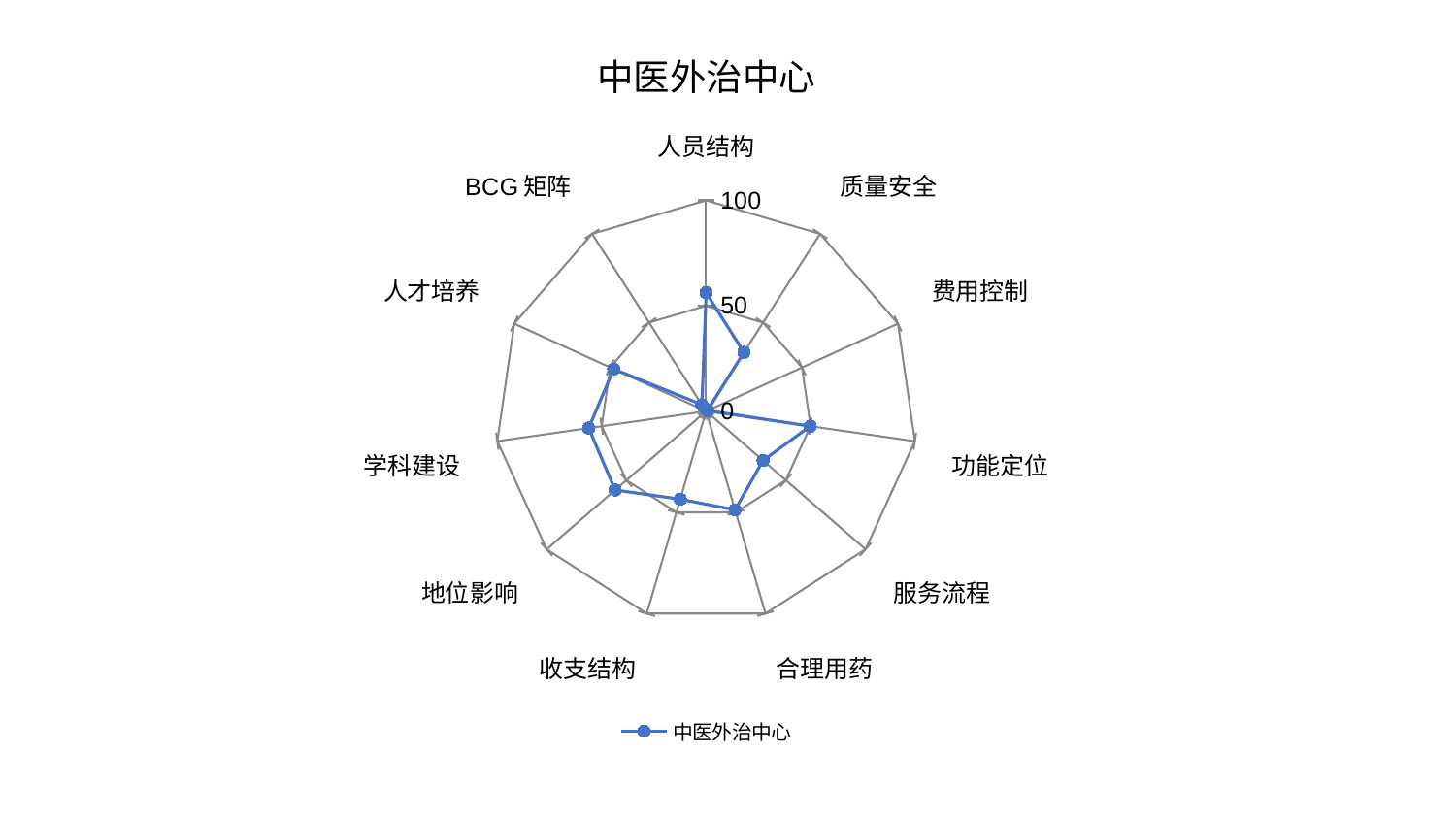

### Chart: 中医外治中心

| Category | 中医外治中心 |
|---|---|
| 人员结构 | 56.21271483709702 |
| 质量安全 | 33.20863763426998 |
| 费用控制 | 0.733228733327664 |
| 功能定位 | 49.87508216478664 |
| 服务流程 | 35.72596271397829 |
| 合理用药 | 48.747482571724454 |
| 收支结构 | 43.483067166024476 |
| 地位影响 | 57.06502686773973 |
| 学科建设 | 56.23994878436128 |
| 人才培养 | 48.18053619811675 |
| BCG矩阵 | 3.702562296531902 |
136